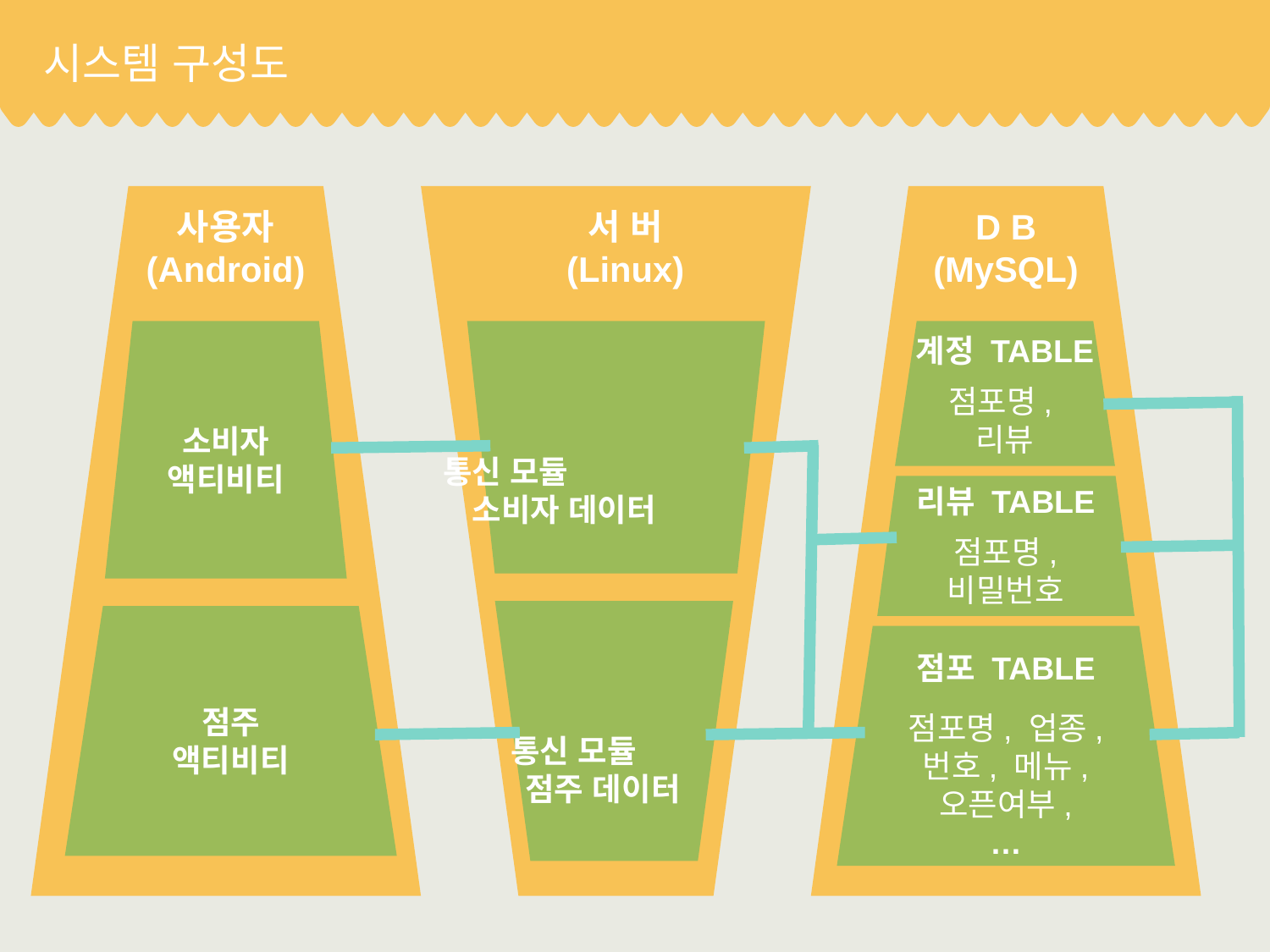

# 시스템 구성도

사용자
(Android)
서 버
(Linux)
D B
(MySQL)

소비자
액티비티
소비자 데이터 통신 모듈
계정 TABLE

점포명,
리뷰

리뷰 TABLE

점포명, 비밀번호

점주 데이터 통신 모듈
점주
액티비티
점포 TABLE

점포명, 업종, 번호, 메뉴, 오픈여부,
…